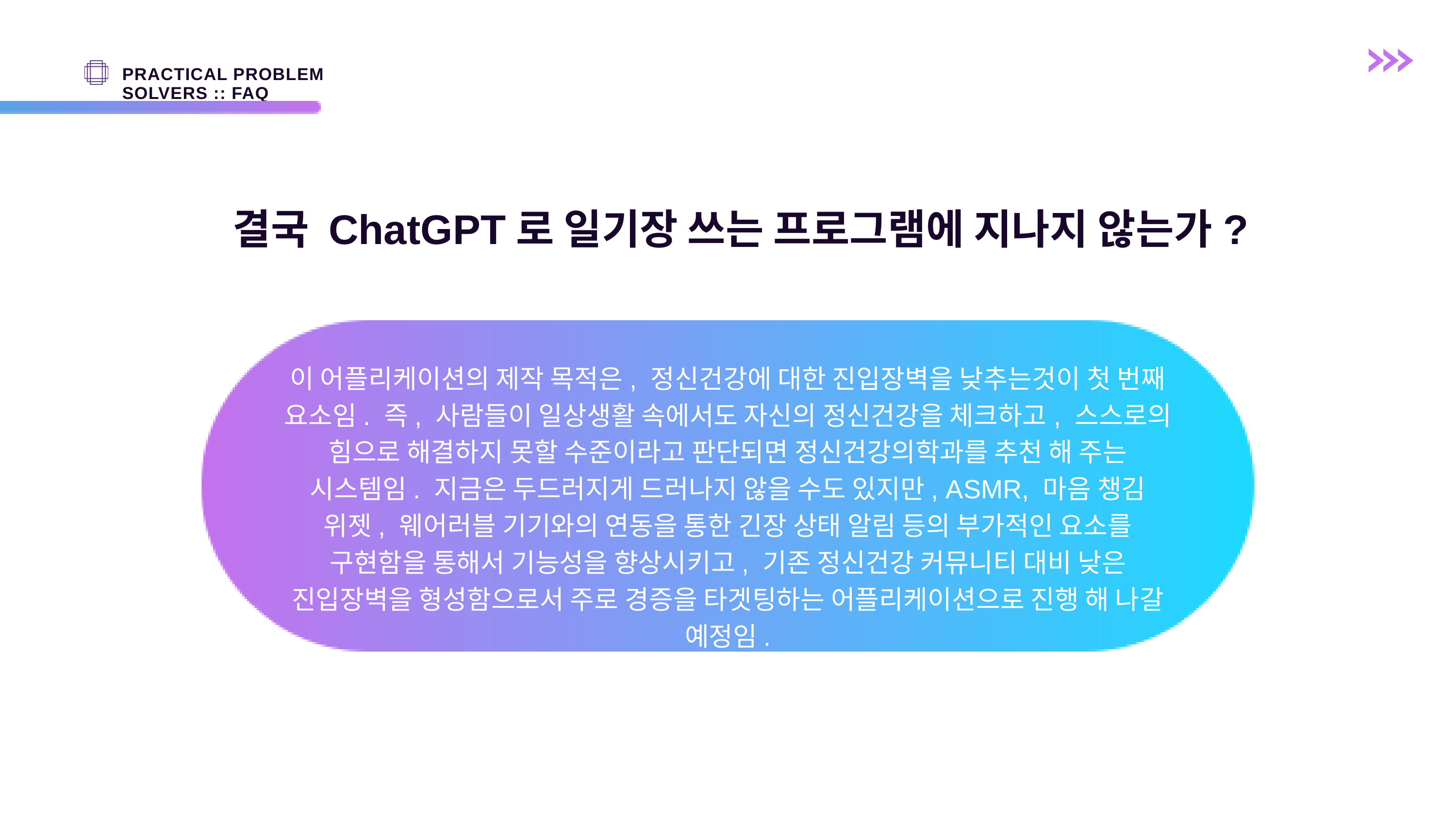

PRACTICAL PROBLEM SOLVERS :: FAQ

결국 ChatGPT로 일기장 쓰는 프로그램에 지나지 않는가?

이 어플리케이션의 제작 목적은, 정신건강에 대한 진입장벽을 낮추는것이 첫 번째 요소임. 즉, 사람들이 일상생활 속에서도 자신의 정신건강을 체크하고, 스스로의 힘으로 해결하지 못할 수준이라고 판단되면 정신건강의학과를 추천 해 주는 시스템임. 지금은 두드러지게 드러나지 않을 수도 있지만, ASMR, 마음 챙김 위젯, 웨어러블 기기와의 연동을 통한 긴장 상태 알림 등의 부가적인 요소를 구현함을 통해서 기능성을 향상시키고, 기존 정신건강 커뮤니티 대비 낮은 진입장벽을 형성함으로서 주로 경증을 타겟팅하는 어플리케이션으로 진행 해 나갈 예정임.